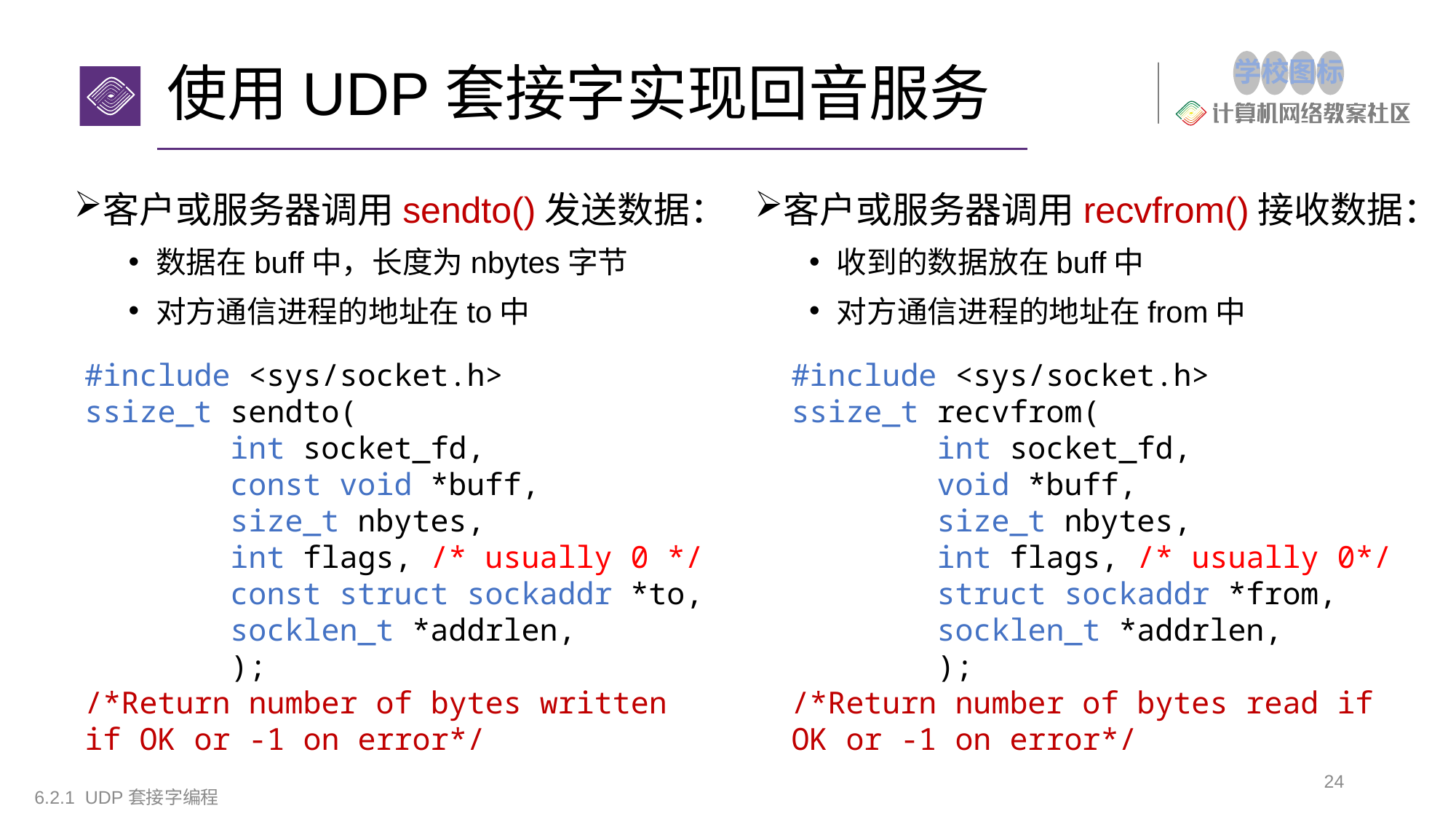

# 使用UDP套接字实现回音服务
客户或服务器调用recvfrom()接收数据：
收到的数据放在buff中
对方通信进程的地址在from中
客户或服务器调用sendto()发送数据：
数据在buff中，长度为nbytes字节
对方通信进程的地址在to中
#include <sys/socket.h>
ssize_t recvfrom(
        int socket_fd,
        void *buff,
        size_t nbytes,
        int flags, /* usually 0*/
        struct sockaddr *from,
        socklen_t *addrlen,
        );
/*Return number of bytes read if OK or -1 on error*/
#include <sys/socket.h>
ssize_t sendto(
        int socket_fd,
        const void *buff,
        size_t nbytes,
        int flags, /* usually 0 */
        const struct sockaddr *to,
        socklen_t *addrlen,
        );
/*Return number of bytes written if OK or -1 on error*/
24
6.2.1  UDP套接字编程